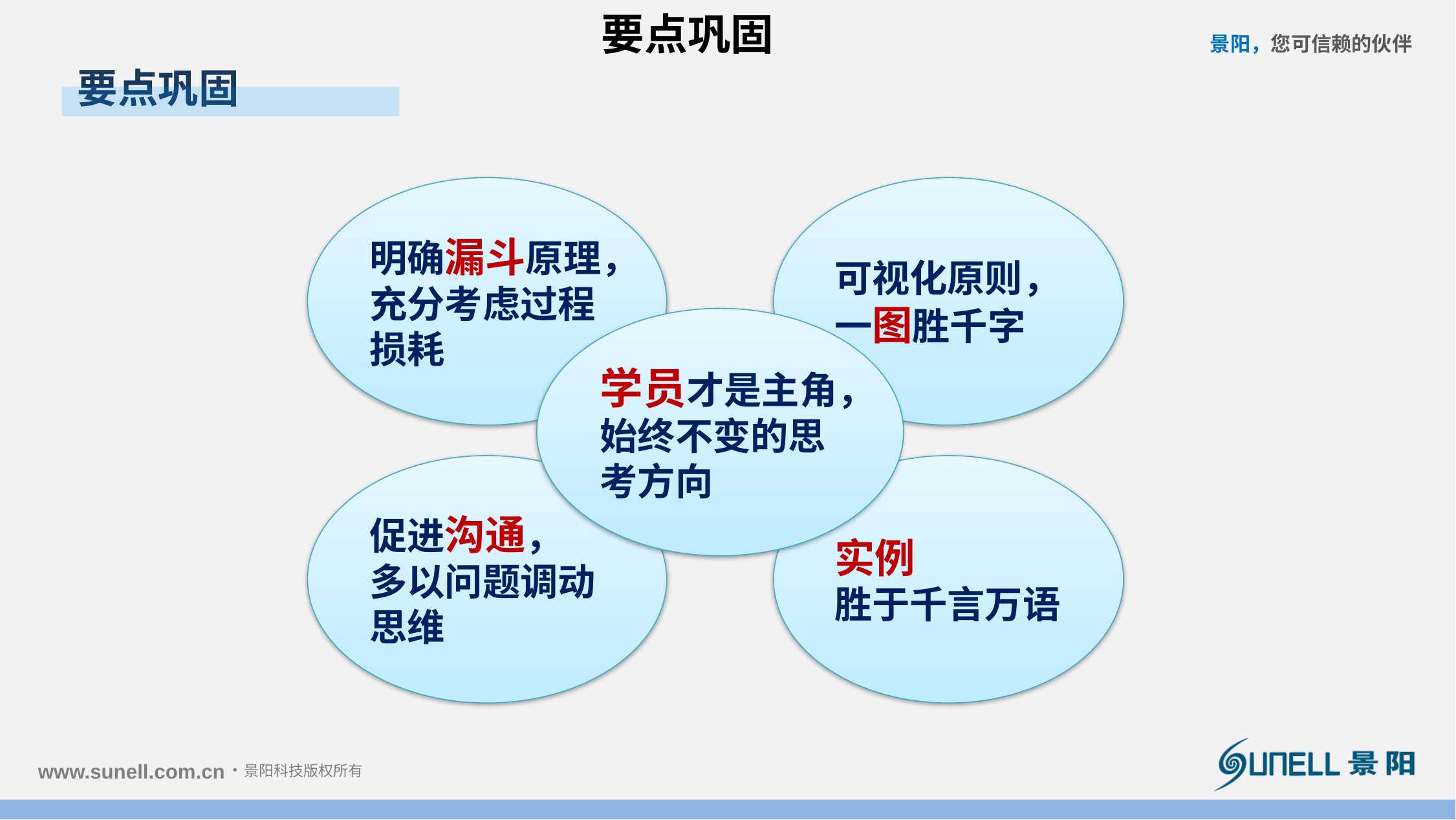

要点巩固

要点巩固

明确漏斗原理，充分考虑过程损耗
可视化原则，一图胜千字
学员才是主角，始终不变的思考方向
促进沟通，
多以问题调动思维
实例
胜于千言万语